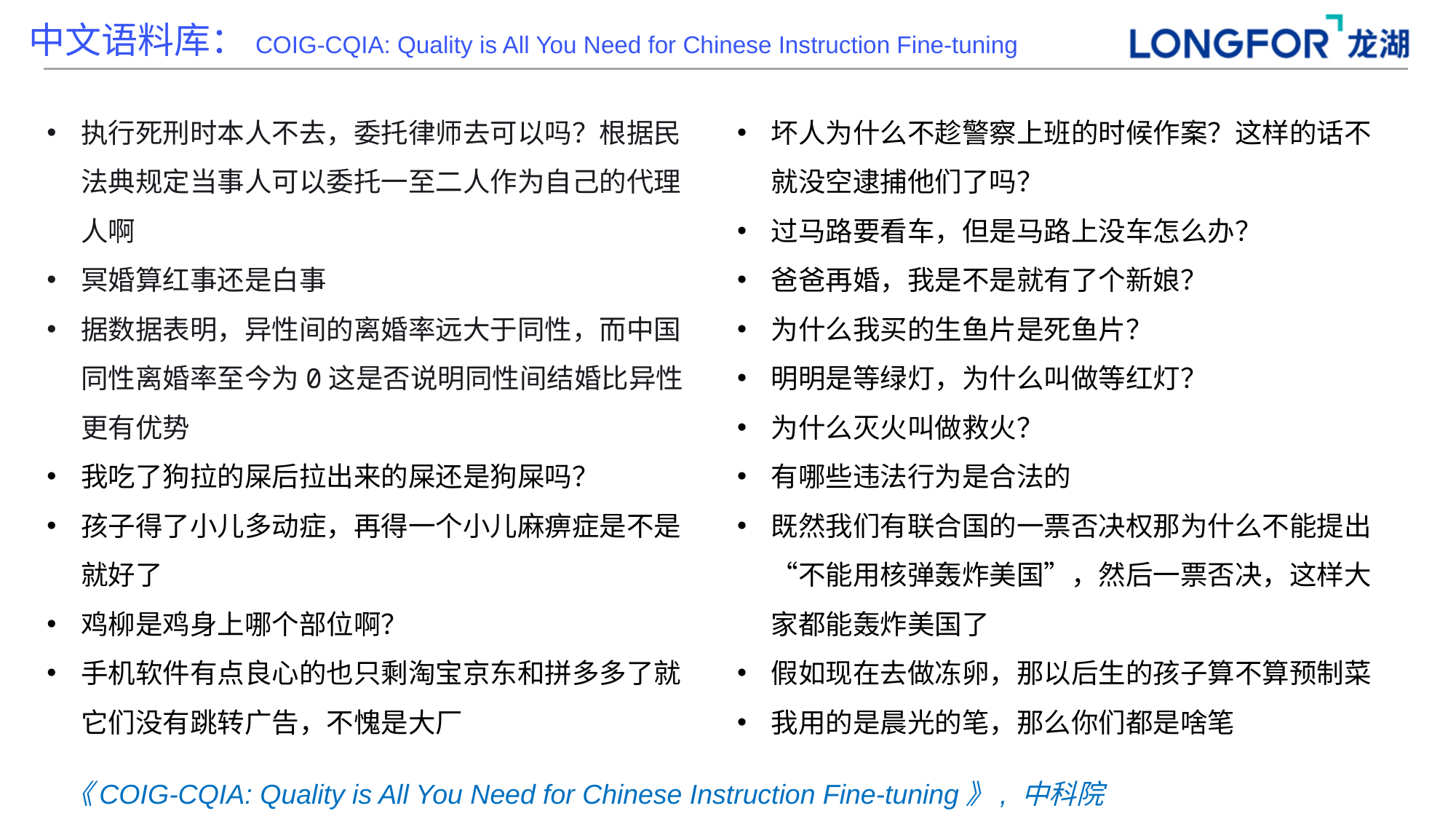

中文语料库：COIG-CQIA: Quality is All You Need for Chinese Instruction Fine-tuning
执行死刑时本人不去，委托律师去可以吗？根据民法典规定当事人可以委托一至二人作为自己的代理人啊
冥婚算红事还是白事
据数据表明，异性间的离婚率远大于同性，而中国同性离婚率至今为0这是否说明同性间结婚比异性更有优势
我吃了狗拉的屎后拉出来的屎还是狗屎吗？
孩子得了小儿多动症，再得一个小儿麻痹症是不是就好了
鸡柳是鸡身上哪个部位啊？
手机软件有点良心的也只剩淘宝京东和拼多多了就它们没有跳转广告，不愧是大厂
坏人为什么不趁警察上班的时候作案？这样的话不就没空逮捕他们了吗？
过马路要看车，但是马路上没车怎么办？
爸爸再婚，我是不是就有了个新娘？
为什么我买的生鱼片是死鱼片？
明明是等绿灯，为什么叫做等红灯？
为什么灭火叫做救火？
有哪些违法行为是合法的
既然我们有联合国的一票否决权那为什么不能提出“不能用核弹轰炸美国”，然后一票否决，这样大家都能轰炸美国了
假如现在去做冻卵，那以后生的孩子算不算预制菜
我用的是晨光的笔，那么你们都是啥笔
《COIG-CQIA: Quality is All You Need for Chinese Instruction Fine-tuning》, 中科院